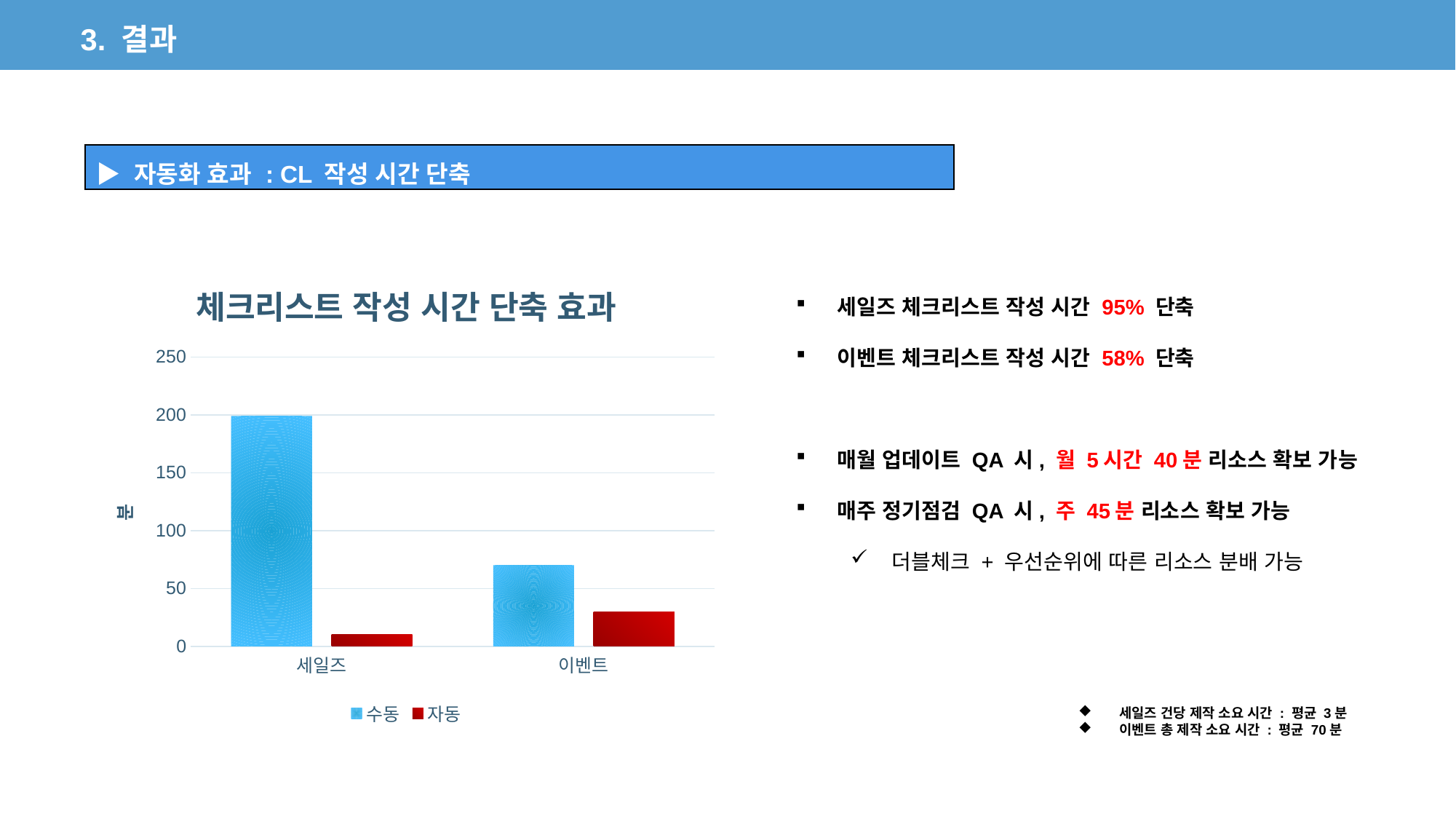

3. 결과
| ▶ 자동화 효과 : CL 작성 시간 단축 |
| --- |

### Chart: 체크리스트 작성 시간 단축 효과

| Category | 수동 | 자동 |
|---|---|---|
| 세일즈 | 199.0 | 10.0 |
| 이벤트 | 70.0 | 30.0 |
세일즈 체크리스트 작성 시간 95% 단축
이벤트 체크리스트 작성 시간 58% 단축

매월 업데이트 QA 시, 월 5시간 40분 리소스 확보 가능
매주 정기점검 QA 시, 주 45분 리소스 확보 가능
더블체크 + 우선순위에 따른 리소스 분배 가능

세일즈 건당 제작 소요 시간 : 평균 3분
이벤트 총 제작 소요 시간 : 평균 70분